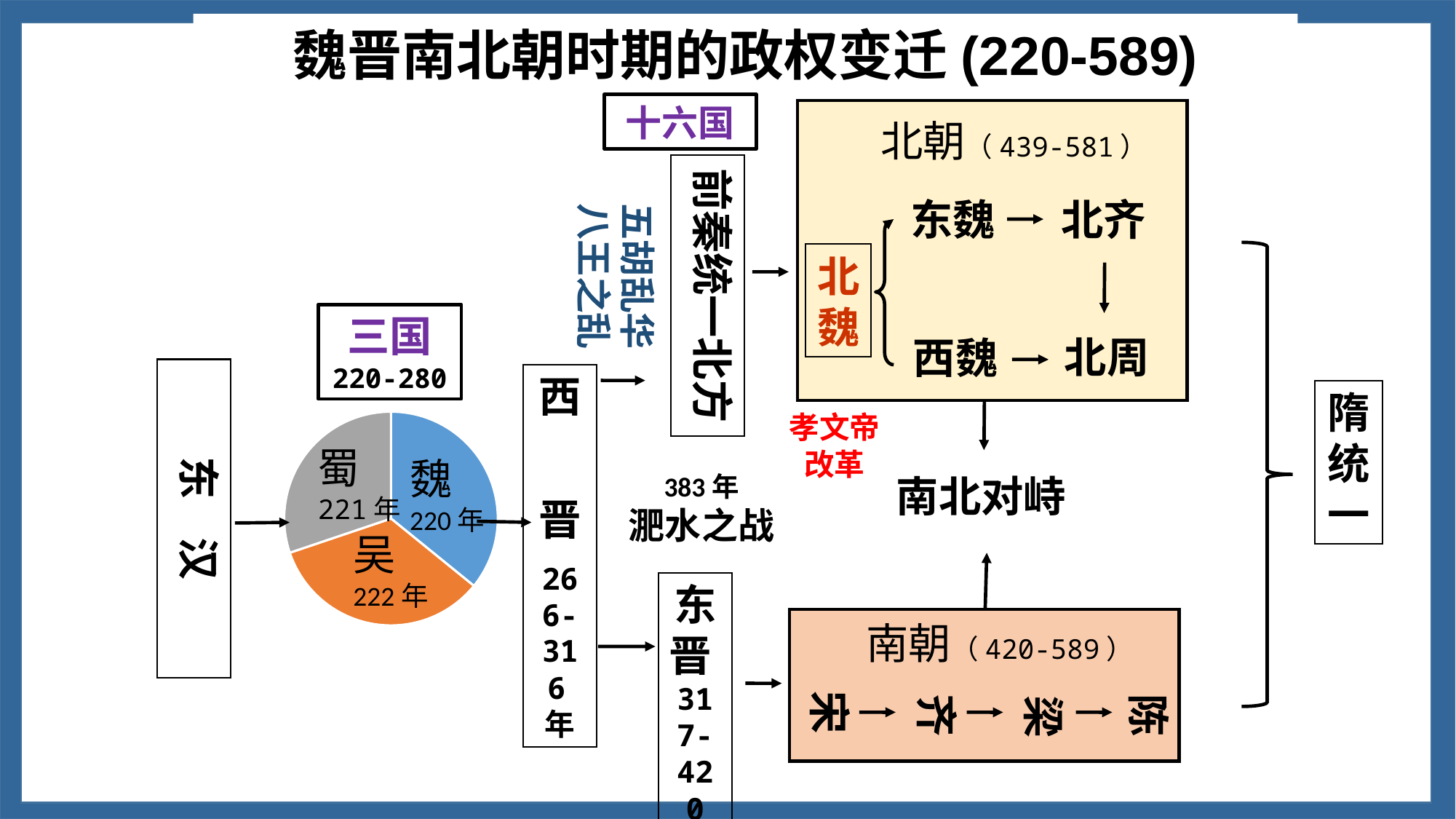

魏晋南北朝时期的政权变迁(220-589)
十六国

北朝（439-581）
前秦统一北方
东魏
北齐
五胡乱华
八王之乱

北魏

三国
220-280
北周
西魏
东    汉

西
晋
266-316年

隋统一

### Chart

| Category | 销售额 |
|---|---|
| 第一季度 | 3.8 |
| 第二季度 | 3.6 |
| 第三季度 | 3.2 |
蜀
221年
魏
220年
吴
222年

孝文帝改革
383年
淝水之战
南北对峙

东晋317-420

南朝（420-589）

宋

齐
陈
梁